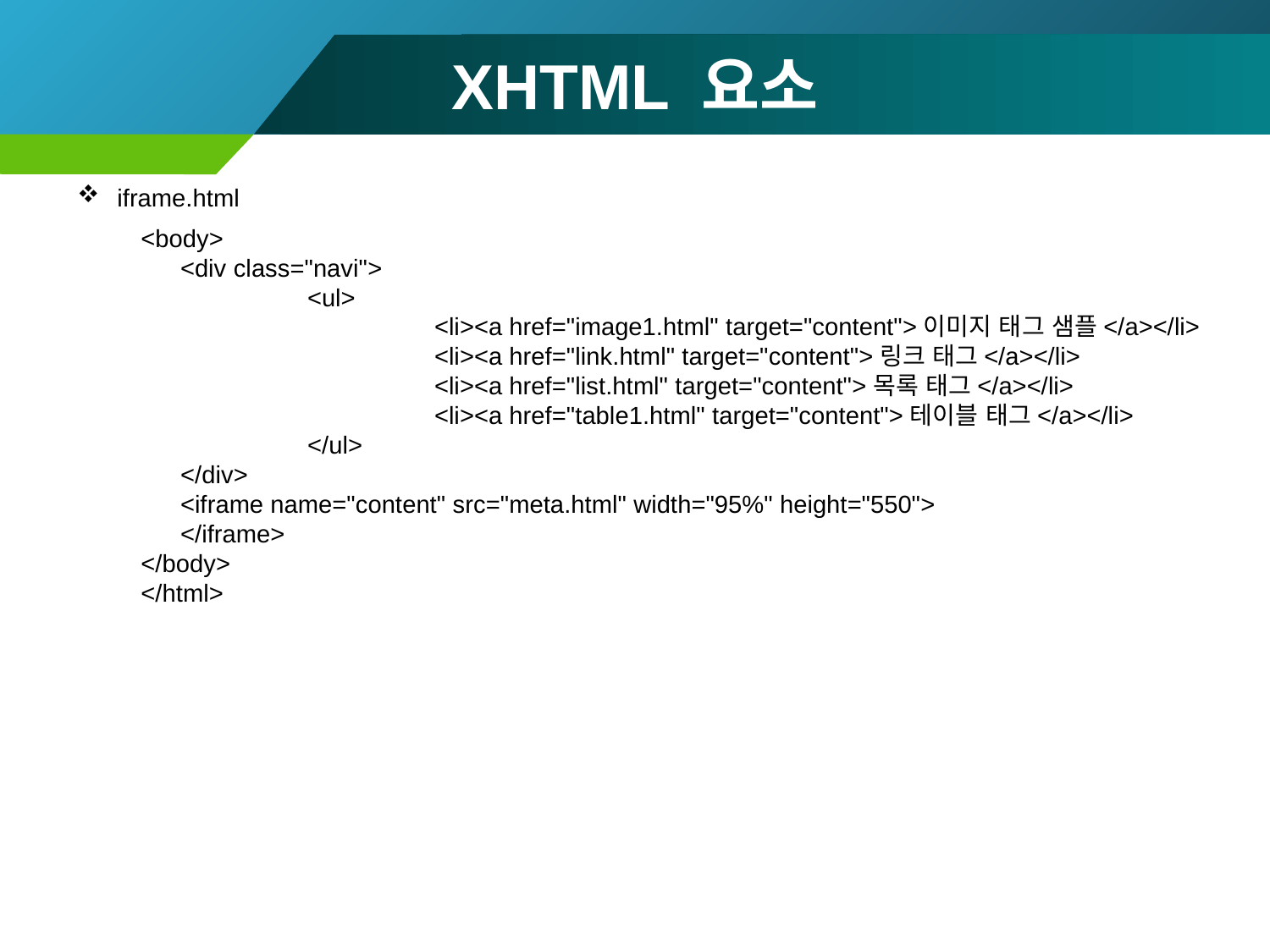

# XHTML 요소
iframe.html
<body>
	<div class="navi">
		<ul>
			<li><a href="image1.html" target="content">이미지 태그 샘플</a></li>
			<li><a href="link.html" target="content">링크 태그</a></li>
			<li><a href="list.html" target="content">목록 태그</a></li>
			<li><a href="table1.html" target="content">테이블 태그</a></li>
		</ul>
	</div>
	<iframe name="content" src="meta.html" width="95%" height="550">
	</iframe>
</body>
</html>
141